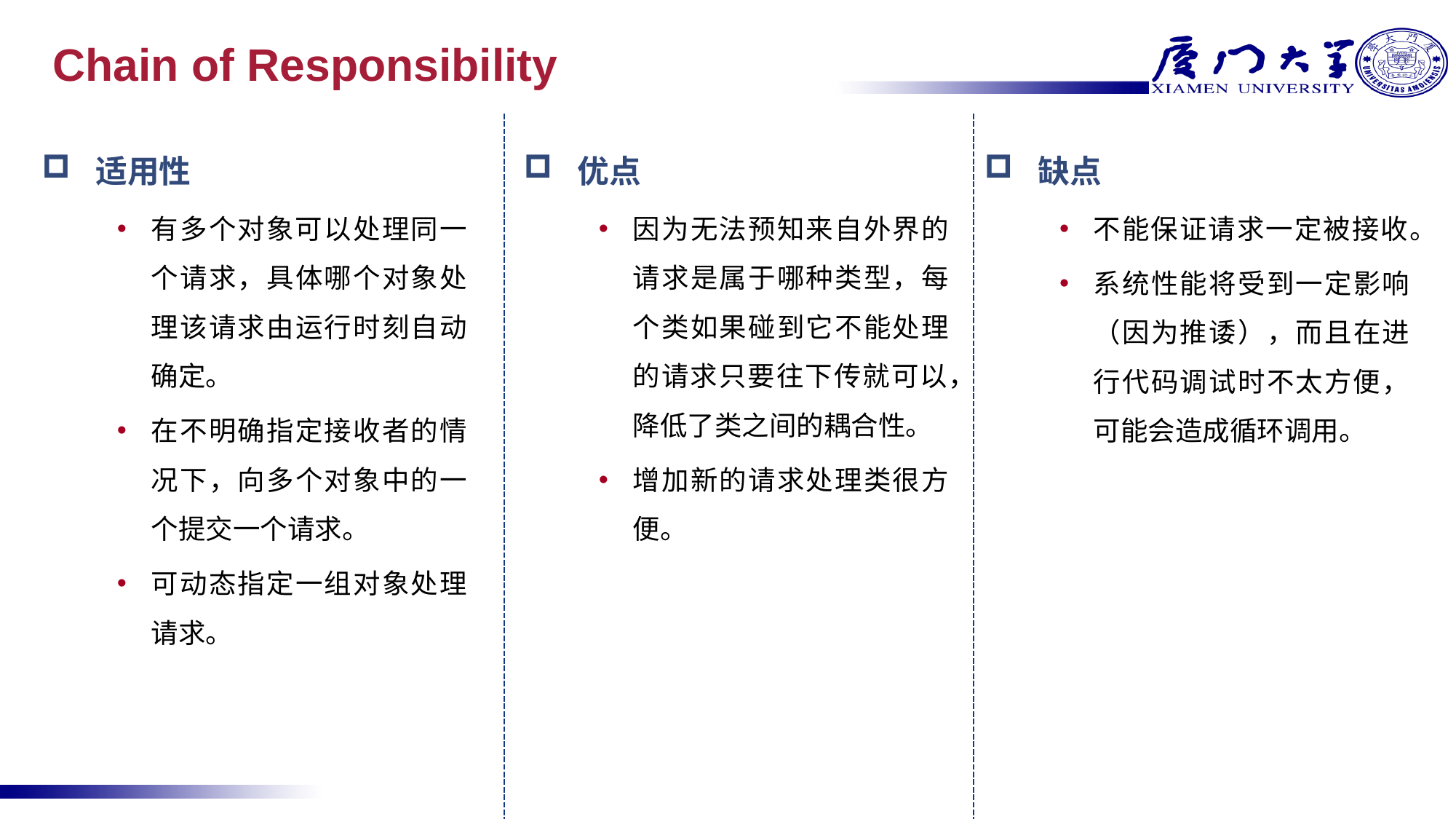

# Chain of Responsibility
适用性
有多个对象可以处理同一个请求，具体哪个对象处理该请求由运行时刻自动确定。
在不明确指定接收者的情况下，向多个对象中的一个提交一个请求。
可动态指定一组对象处理请求。
优点
因为无法预知来自外界的请求是属于哪种类型，每个类如果碰到它不能处理的请求只要往下传就可以，降低了类之间的耦合性。
增加新的请求处理类很方便。
缺点
不能保证请求一定被接收。
系统性能将受到一定影响（因为推诿），而且在进行代码调试时不太方便，可能会造成循环调用。